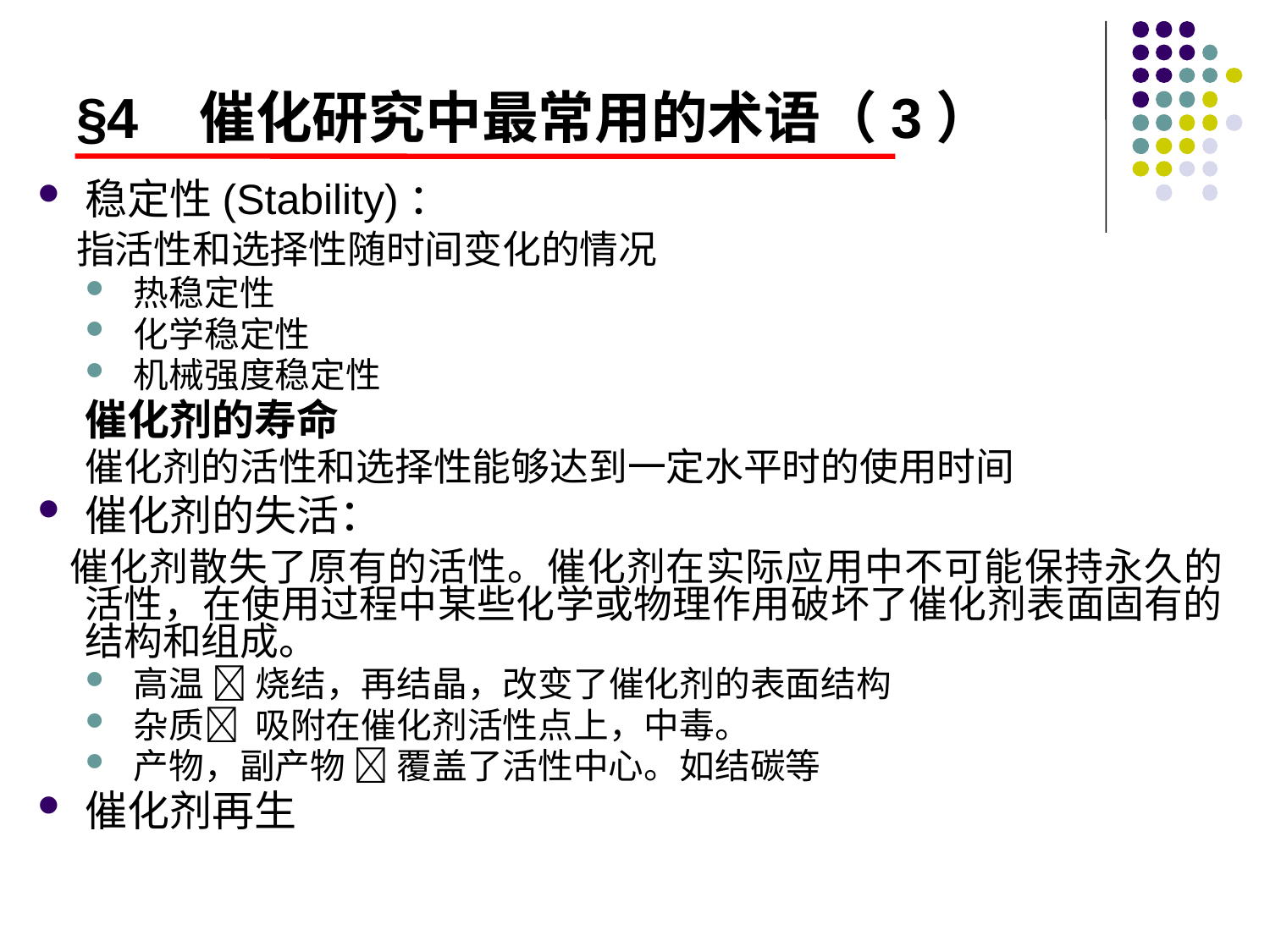

# §4   催化研究中最常用的术语（3）

稳定性(Stability)：
   指活性和选择性随时间变化的情况
热稳定性
化学稳定性
机械强度稳定性
	催化剂的寿命
	催化剂的活性和选择性能够达到一定水平时的使用时间
催化剂的失活：
  催化剂散失了原有的活性。催化剂在实际应用中不可能保持永久的活性，在使用过程中某些化学或物理作用破坏了催化剂表面固有的结构和组成。
高温 → 烧结，再结晶，改变了催化剂的表面结构
杂质→  吸附在催化剂活性点上，中毒。
产物，副产物 → 覆盖了活性中心。如结碳等
催化剂再生